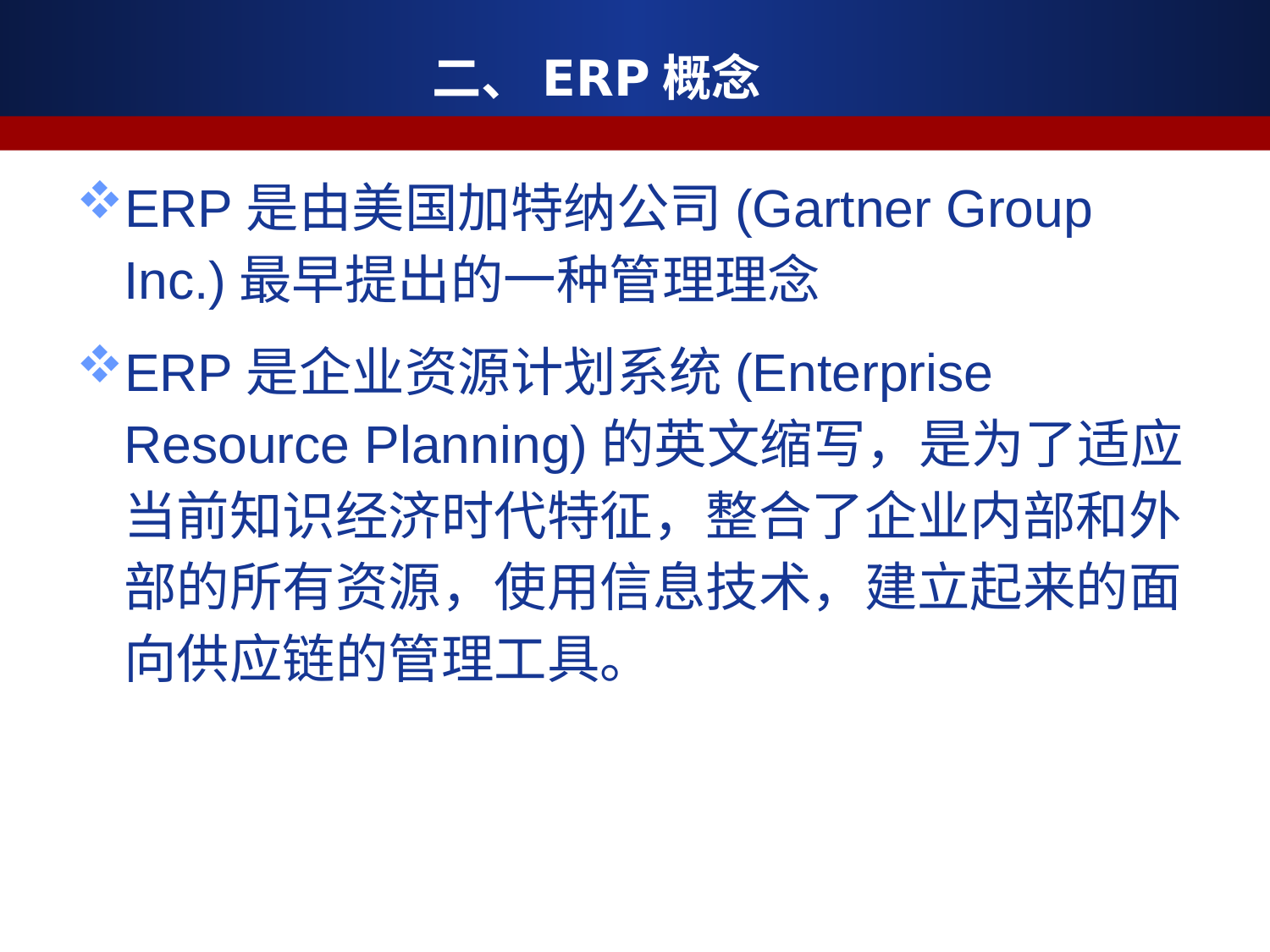

# 二、ERP概念
ERP是由美国加特纳公司(Gartner Group Inc.)最早提出的一种管理理念
ERP是企业资源计划系统(Enterprise Resource Planning)的英文缩写，是为了适应当前知识经济时代特征，整合了企业内部和外部的所有资源，使用信息技术，建立起来的面向供应链的管理工具。